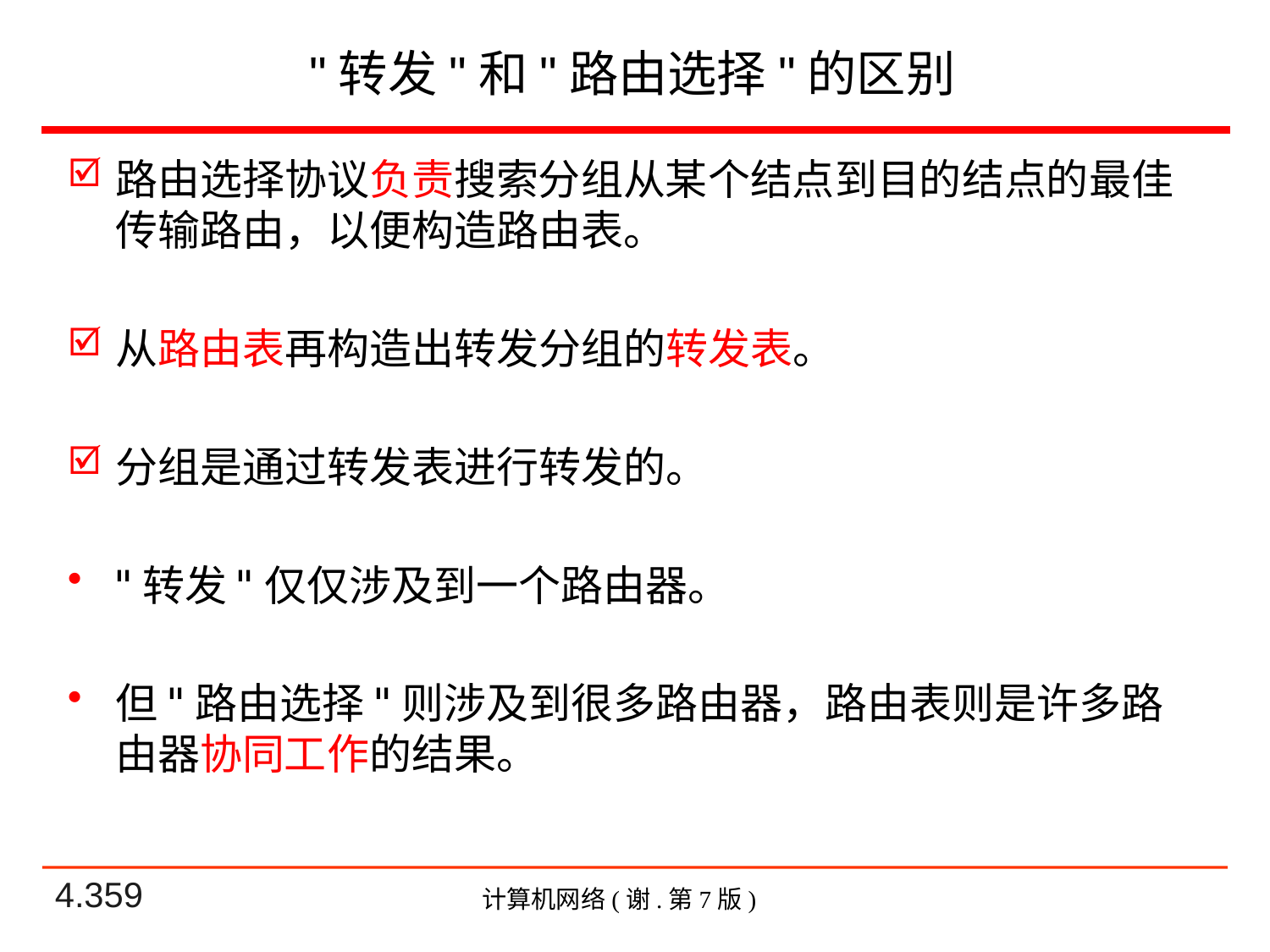

# "转发"和"路由选择"的区别
路由选择协议负责搜索分组从某个结点到目的结点的最佳传输路由，以便构造路由表。

从路由表再构造出转发分组的转发表。

分组是通过转发表进行转发的。

"转发"仅仅涉及到一个路由器。

但"路由选择"则涉及到很多路由器，路由表则是许多路由器协同工作的结果。